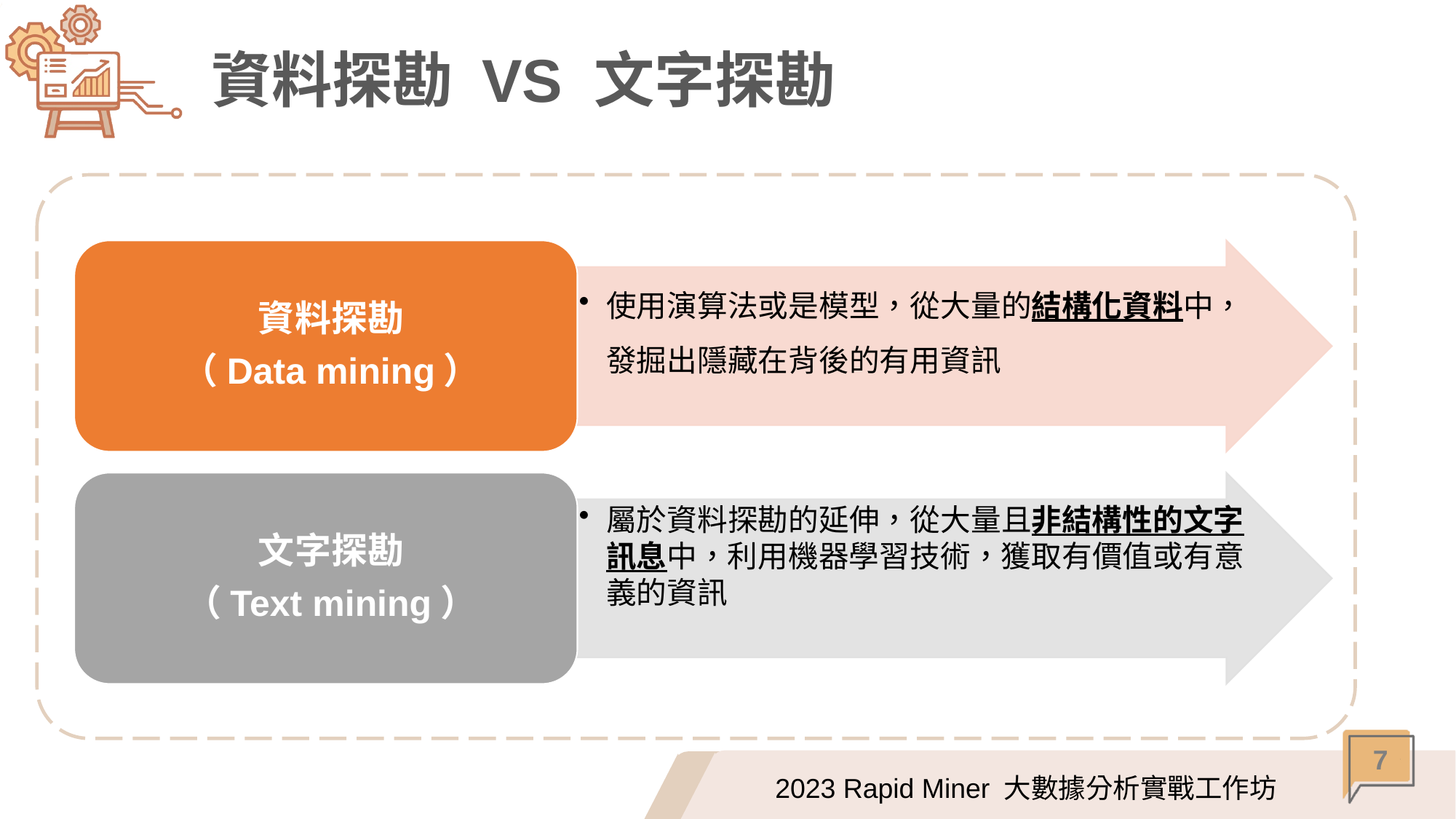

# 資料探勘 VS 文字探勘
使用演算法或是模型，從大量的結構化資料中，發掘出隱藏在背後的有用資訊
資料探勘
（Data mining）
屬於資料探勘的延伸，從大量且非結構性的文字訊息中，利用機器學習技術，獲取有價值或有意義的資訊
文字探勘
（Text mining）